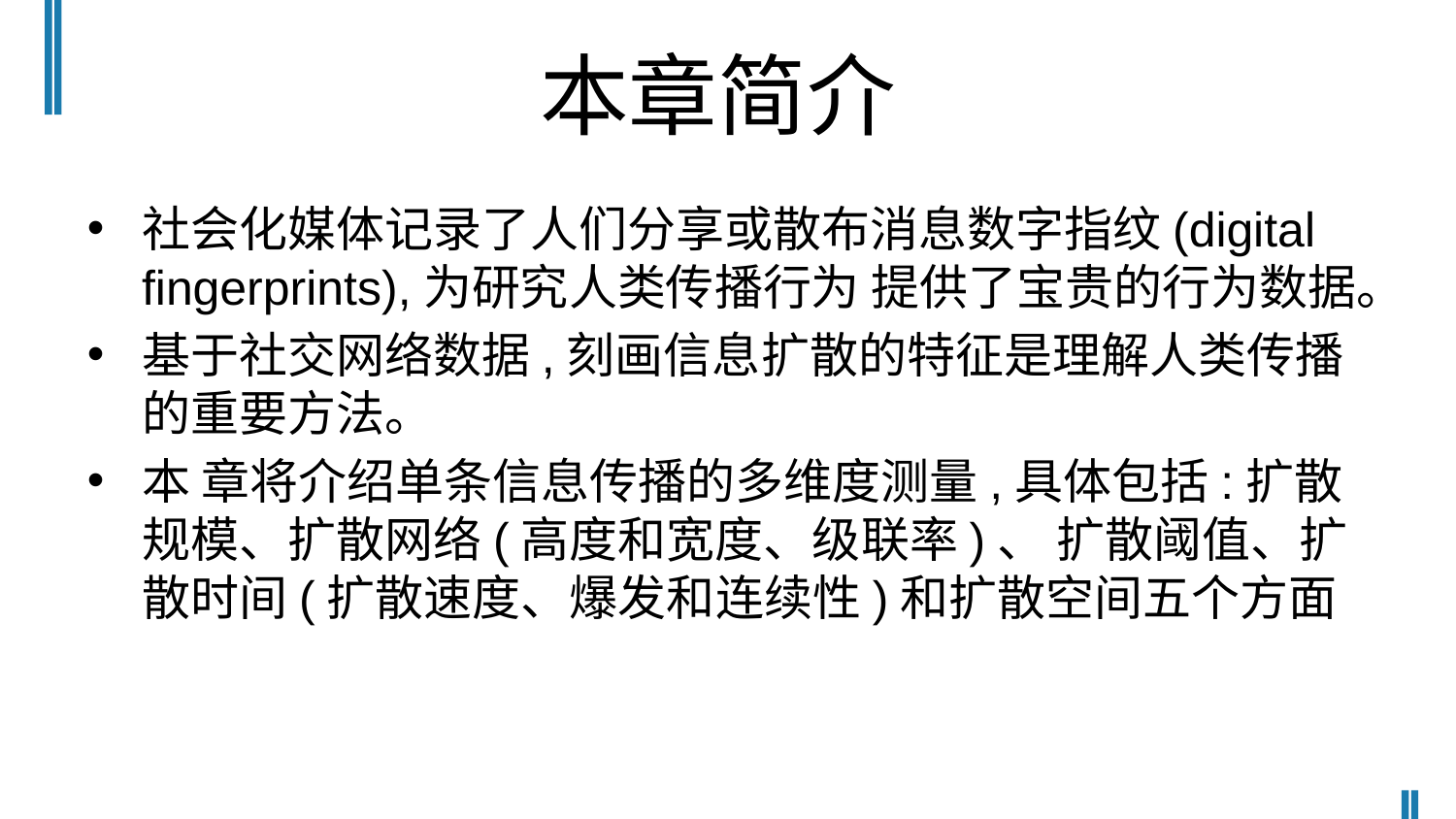

# 本章简介
社会化媒体记录了人们分享或散布消息数字指纹(digital fingerprints),为研究人类传播行为 提供了宝贵的行为数据。
基于社交网络数据,刻画信息扩散的特征是理解人类传播的重要方法。
本 章将介绍单条信息传播的多维度测量,具体包括:扩散规模、扩散网络(高度和宽度、级联率)、 扩散阈值、扩散时间(扩散速度、爆发和连续性)和扩散空间五个方面